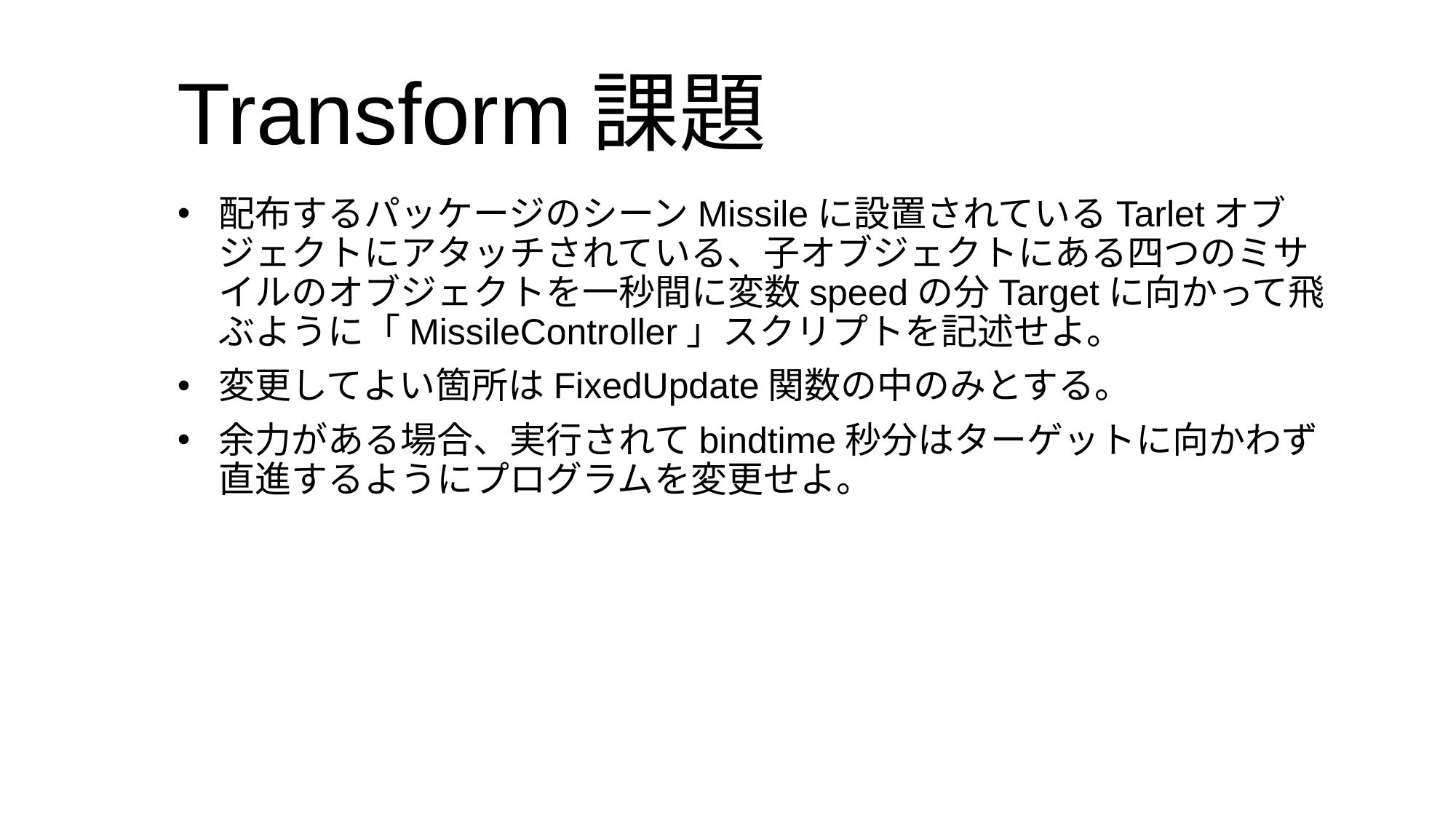

# Transform課題
配布するパッケージのシーンMissileに設置されているTarletオブジェクトにアタッチされている、子オブジェクトにある四つのミサイルのオブジェクトを一秒間に変数speedの分Targetに向かって飛ぶように「MissileController」スクリプトを記述せよ。
変更してよい箇所はFixedUpdate関数の中のみとする。
余力がある場合、実行されてbindtime秒分はターゲットに向かわず直進するようにプログラムを変更せよ。